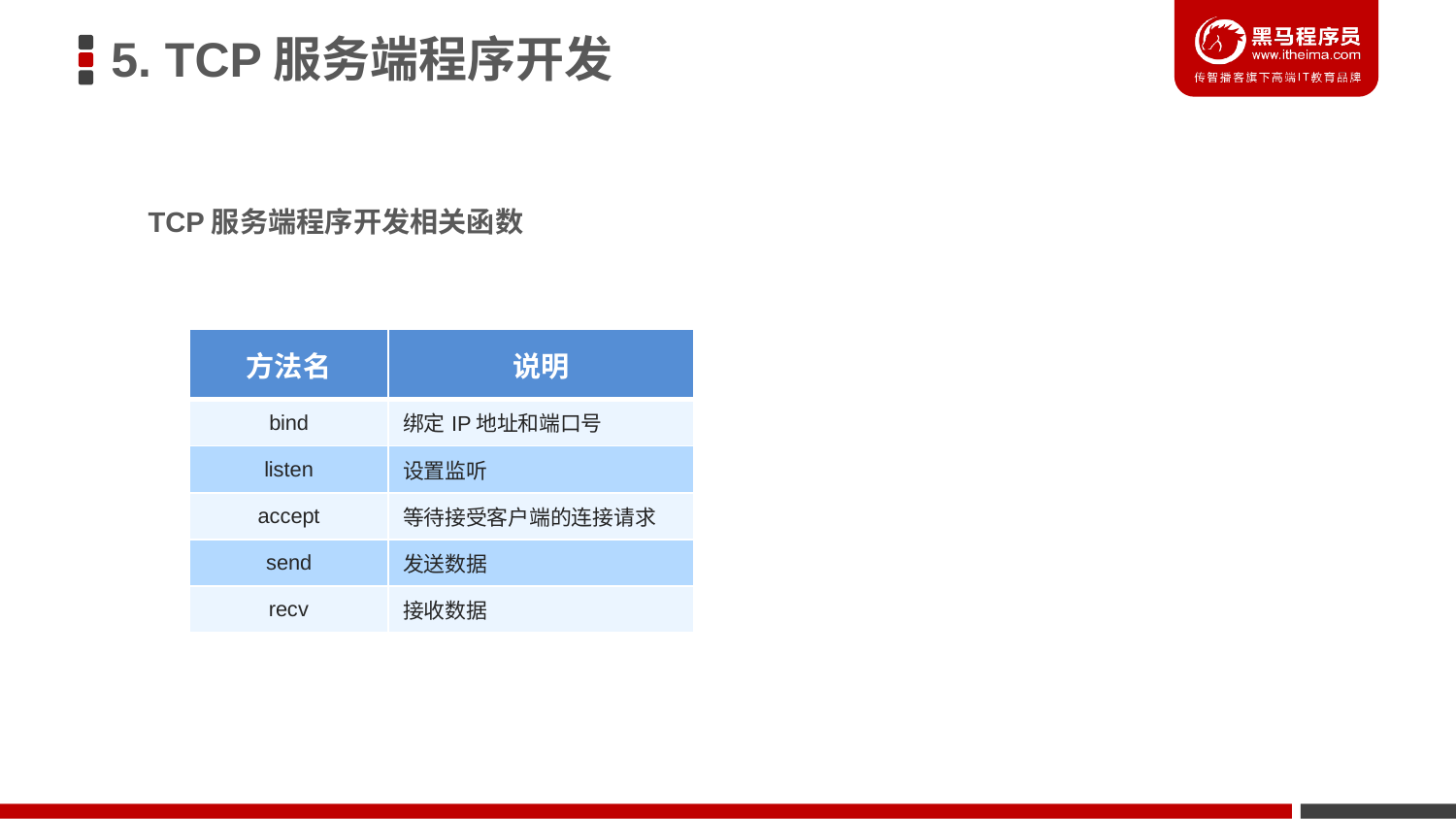

5. TCP服务端程序开发
TCP服务端程序开发相关函数
| 方法名 | 说明 |
| --- | --- |
| bind | 绑定IP地址和端口号 |
| listen | 设置监听 |
| accept | 等待接受客户端的连接请求 |
| send | 发送数据 |
| recv | 接收数据 |